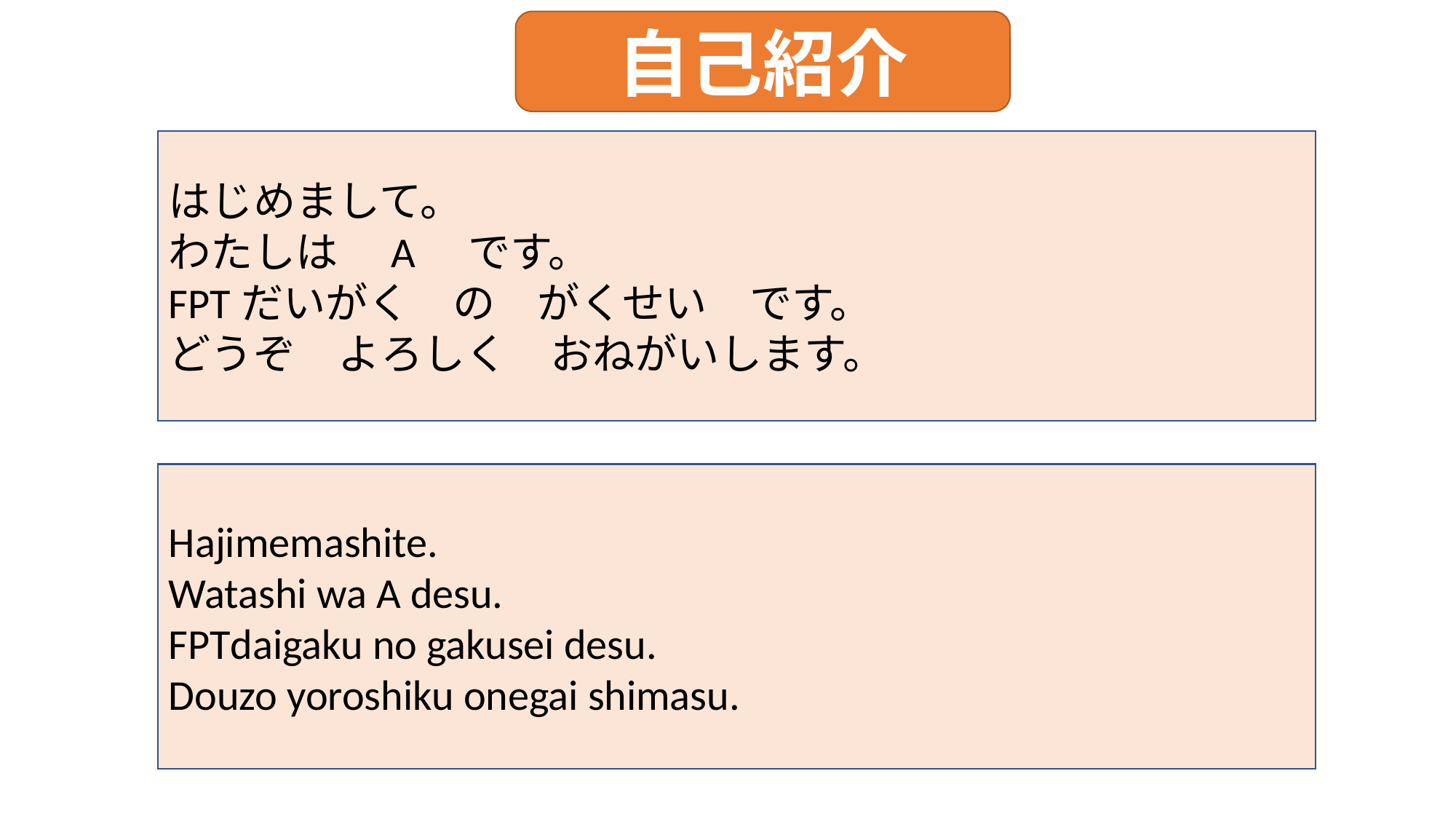

自己紹介
はじめまして。
わたしは　A　です。
FPTだいがく　の　がくせい　です。
どうぞ　よろしく　おねがいします。
Hajimemashite.
Watashi wa A desu.
FPTdaigaku no gakusei desu.
Douzo yoroshiku onegai shimasu.